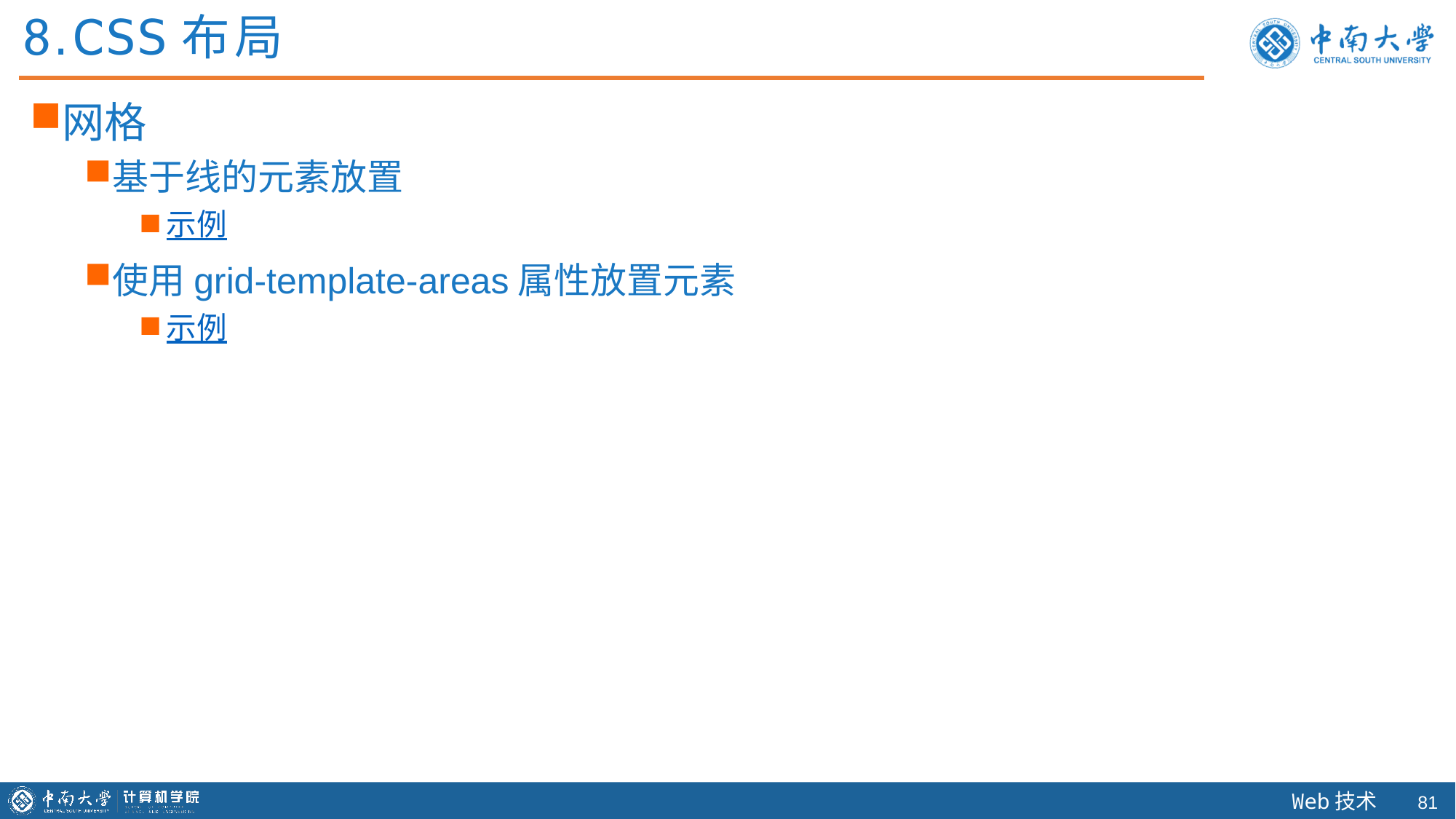

8.CSS布局

网格
基于线的元素放置
示例
使用grid-template-areas属性放置元素
示例
81